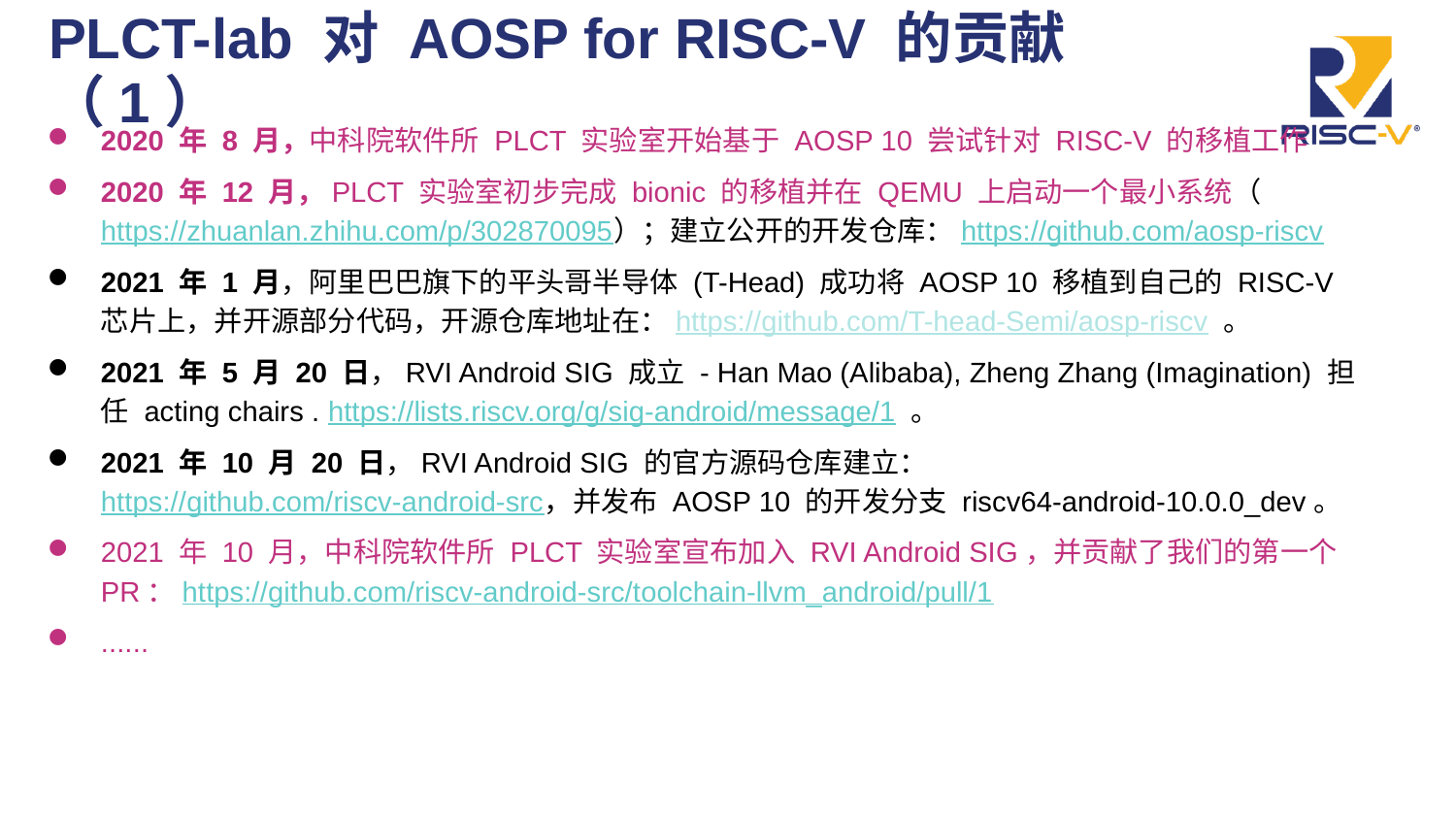

# PLCT-lab 对 AOSP for RISC-V 的贡献（1）
2020 年 8 月，中科院软件所 PLCT 实验室开始基于 AOSP 10 尝试针对 RISC-V 的移植工作
2020 年 12 月，PLCT 实验室初步完成 bionic 的移植并在 QEMU 上启动一个最小系统（https://zhuanlan.zhihu.com/p/302870095）；建立公开的开发仓库：https://github.com/aosp-riscv
2021 年 1 月，阿里巴巴旗下的平头哥半导体 (T-Head) 成功将 AOSP 10 移植到自己的 RISC-V 芯片上，并开源部分代码，开源仓库地址在：https://github.com/T-head-Semi/aosp-riscv 。
2021 年 5 月 20 日，RVI Android SIG 成立 - Han Mao (Alibaba), Zheng Zhang (Imagination) 担任 acting chairs . https://lists.riscv.org/g/sig-android/message/1 。
2021 年 10 月 20 日，RVI Android SIG 的官方源码仓库建立：https://github.com/riscv-android-src，并发布 AOSP 10 的开发分支 riscv64-android-10.0.0_dev。
2021 年 10 月，中科院软件所 PLCT 实验室宣布加入 RVI Android SIG，并贡献了我们的第一个 PR：https://github.com/riscv-android-src/toolchain-llvm_android/pull/1
......